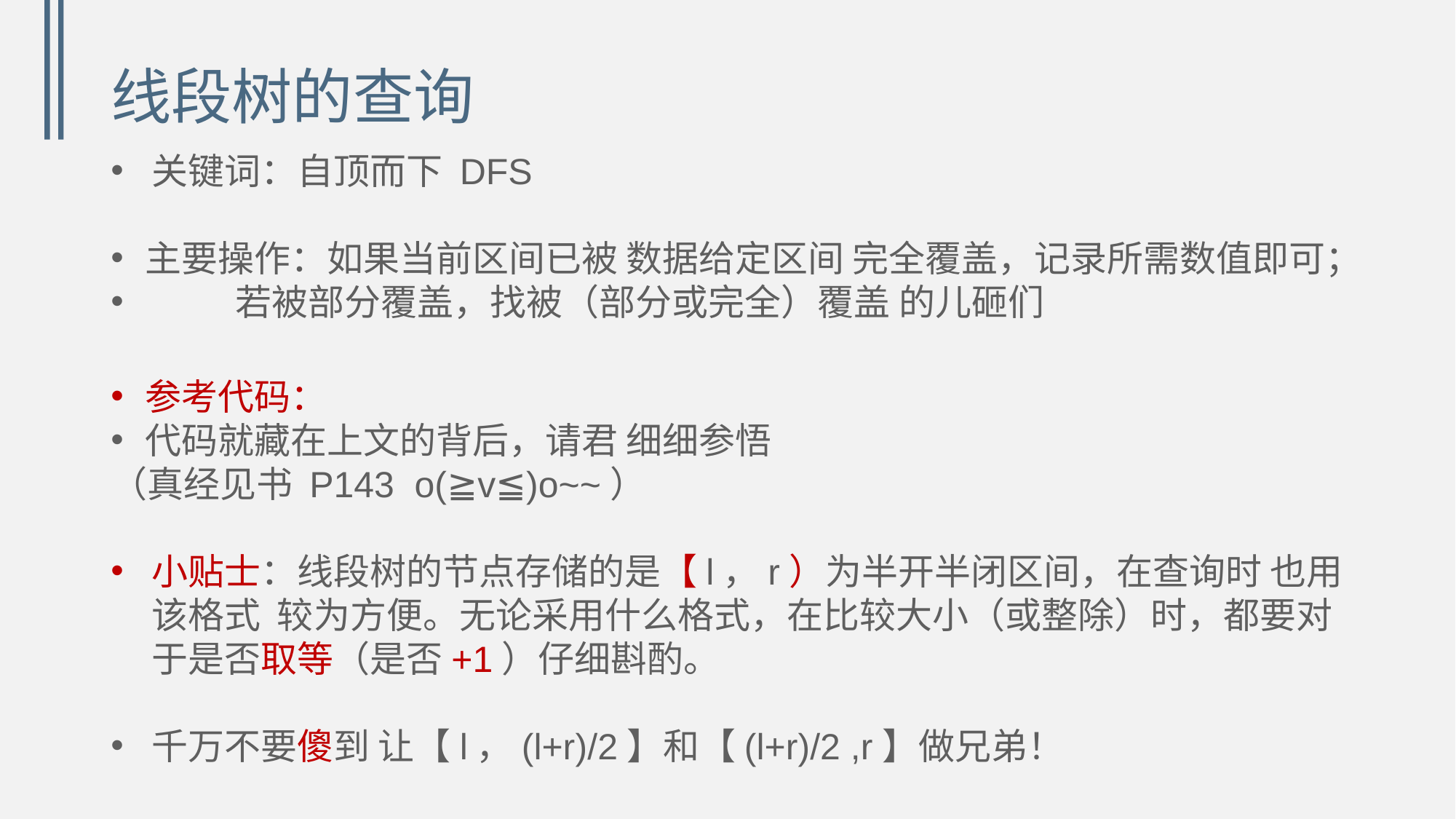

# 线段树的查询
关键词：自顶而下 DFS

主要操作：如果当前区间已被 数据给定区间 完全覆盖，记录所需数值即可；
          若被部分覆盖，找被（部分或完全）覆盖 的儿砸们

参考代码：
代码就藏在上文的背后，请君 细细参悟
（真经见书 P143  o(≧v≦)o~~）

小贴士：线段树的节点存储的是【l，r）为半开半闭区间，在查询时 也用该格式  较为方便。无论采用什么格式，在比较大小（或整除）时，都要对于是否取等（是否+1）仔细斟酌。

千万不要傻到 让【l，(l+r)/2】和【(l+r)/2 ,r】做兄弟！